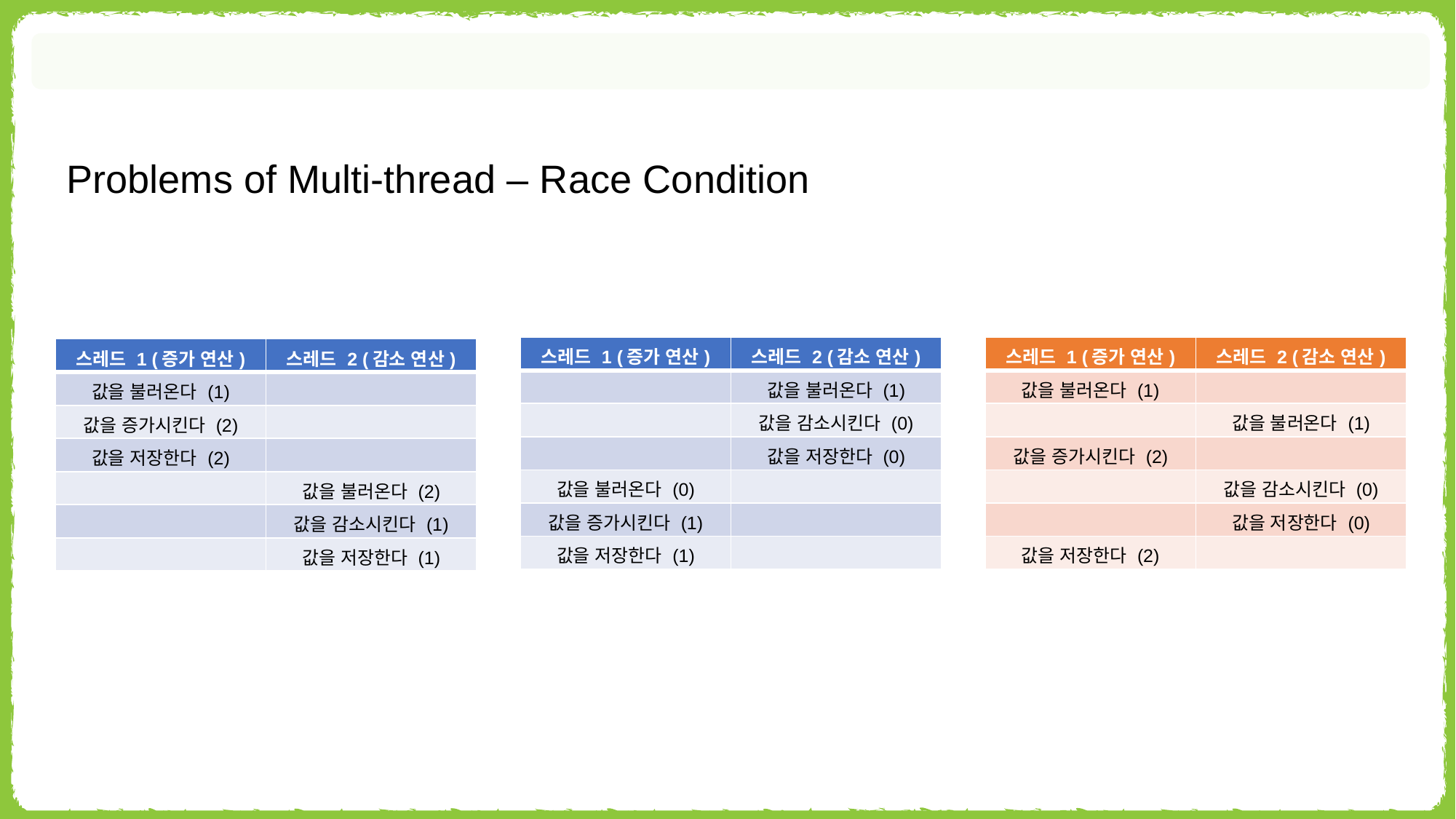

Problems of Multi-thread – Race Condition
| 스레드 1 (증가 연산) | 스레드 2 (감소 연산) |
| --- | --- |
|  | 값을 불러온다 (1) |
|  | 값을 감소시킨다 (0) |
|  | 값을 저장한다 (0) |
| 값을 불러온다 (0) |  |
| 값을 증가시킨다 (1) |  |
| 값을 저장한다 (1) |  |
| 스레드 1 (증가 연산) | 스레드 2 (감소 연산) |
| --- | --- |
| 값을 불러온다 (1) |  |
|  | 값을 불러온다 (1) |
| 값을 증가시킨다 (2) |  |
|  | 값을 감소시킨다 (0) |
|  | 값을 저장한다 (0) |
| 값을 저장한다 (2) |  |
| 스레드 1 (증가 연산) | 스레드 2 (감소 연산) |
| --- | --- |
| 값을 불러온다 (1) |  |
| 값을 증가시킨다 (2) |  |
| 값을 저장한다 (2) |  |
|  | 값을 불러온다 (2) |
|  | 값을 감소시킨다 (1) |
|  | 값을 저장한다 (1) |